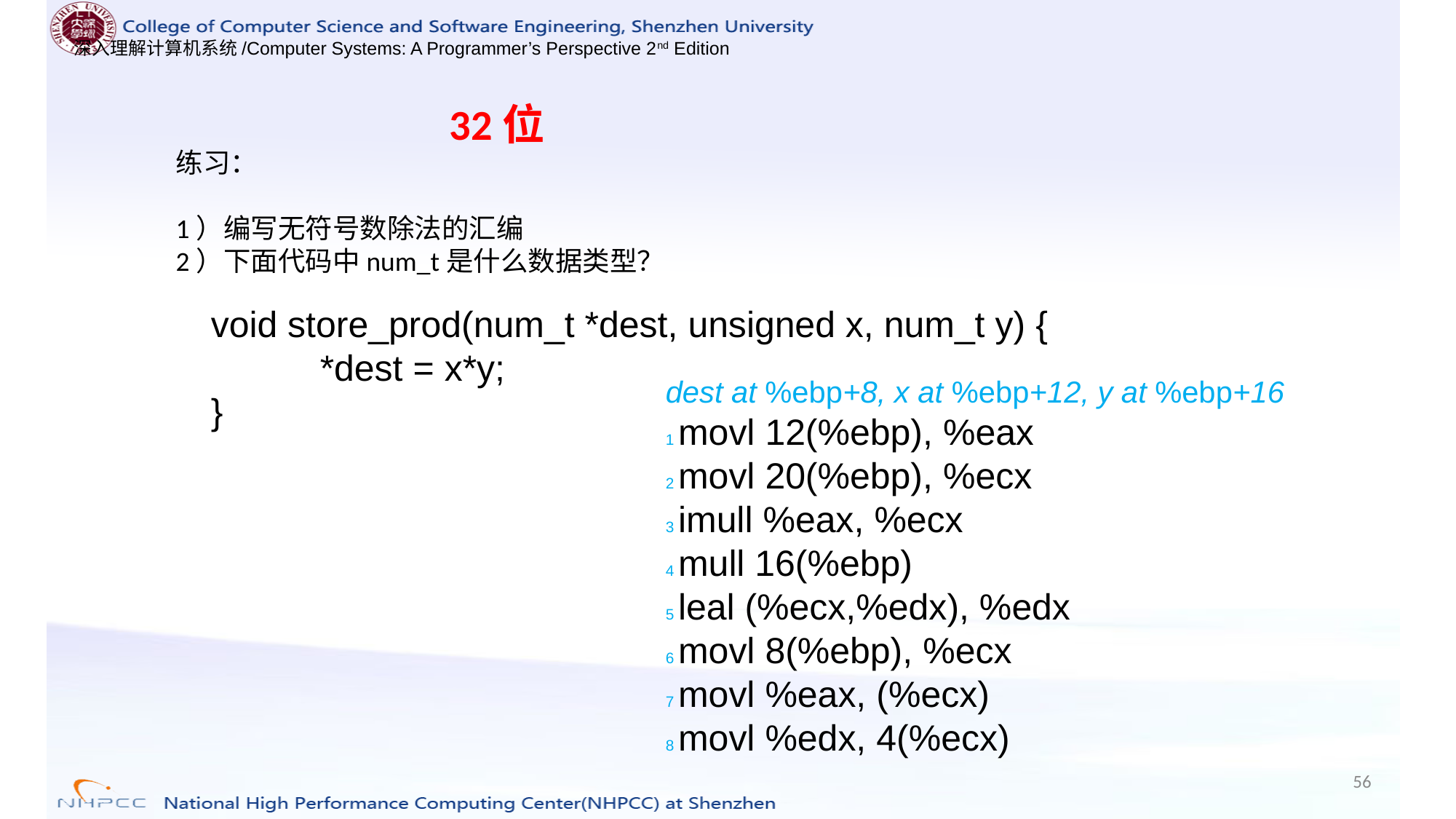

32位
练习：

1）编写无符号数除法的汇编
2）下面代码中num_t是什么数据类型？
void store_prod(num_t *dest, unsigned x, num_t y) {
	*dest = x*y;
}
dest at %ebp+8, x at %ebp+12, y at %ebp+16
1 movl 12(%ebp), %eax
2 movl 20(%ebp), %ecx
3 imull %eax, %ecx
4 mull 16(%ebp)
5 leal (%ecx,%edx), %edx
6 movl 8(%ebp), %ecx
7 movl %eax, (%ecx)
8 movl %edx, 4(%ecx)
56